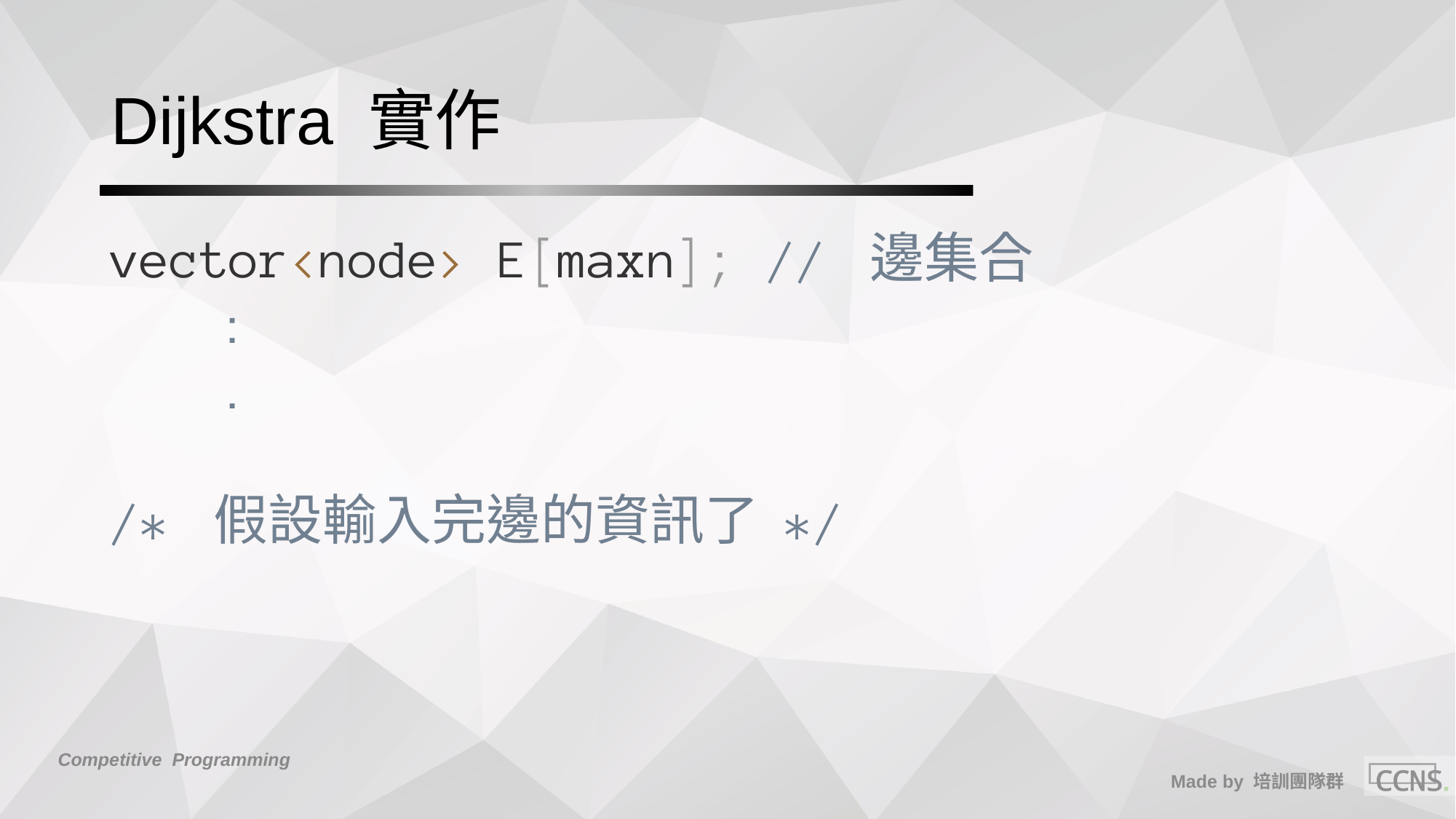

# Dijkstra 實作
vector<node> E[maxn]; // 邊集合
	:
	.

/* 假設輸入完邊的資訊了 */